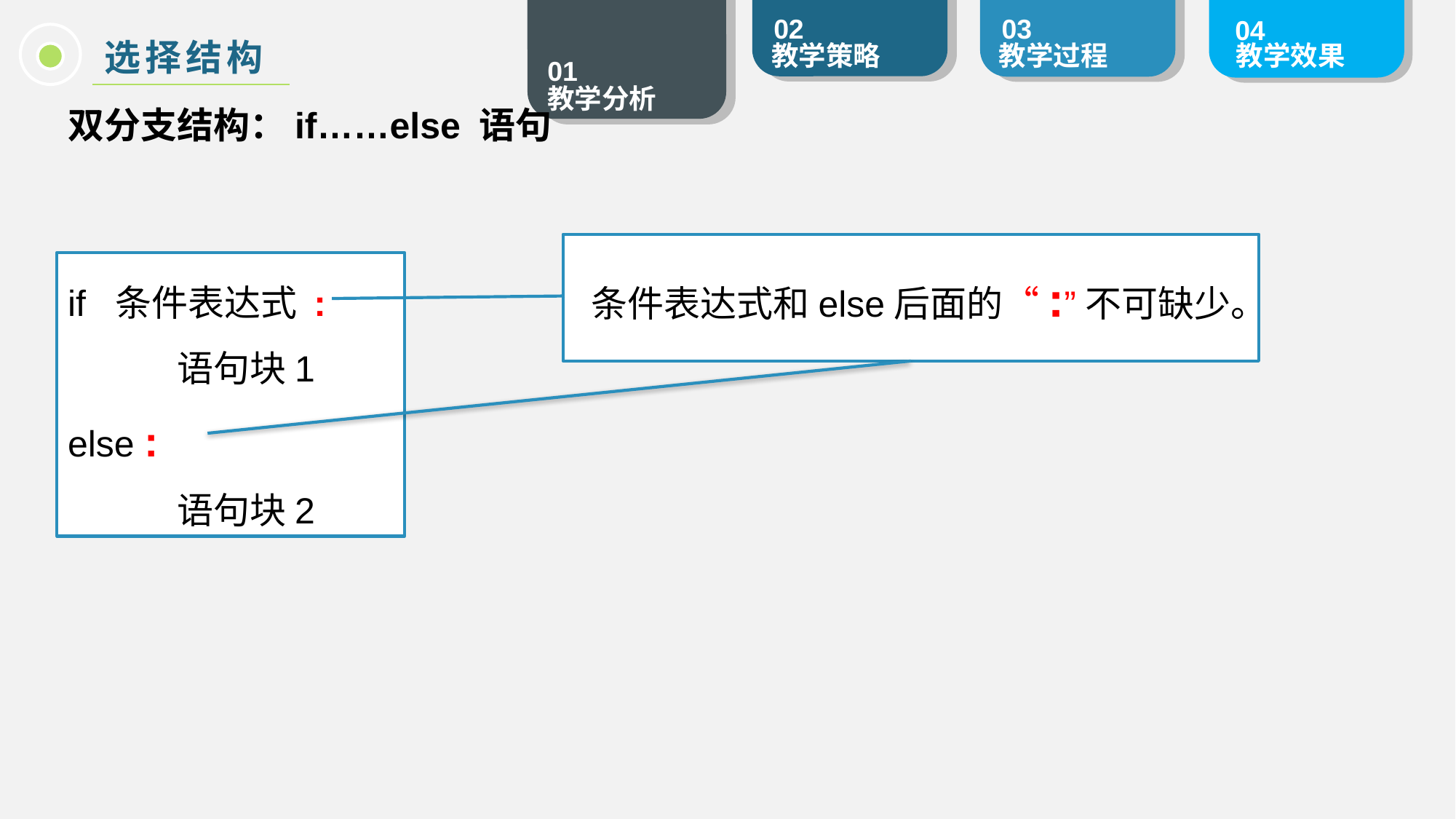

选择结构
双分支结构：if……else 语句
条件表达式和else后面的“:”不可缺少。
if  条件表达式 :
	语句块1
else :
	语句块2